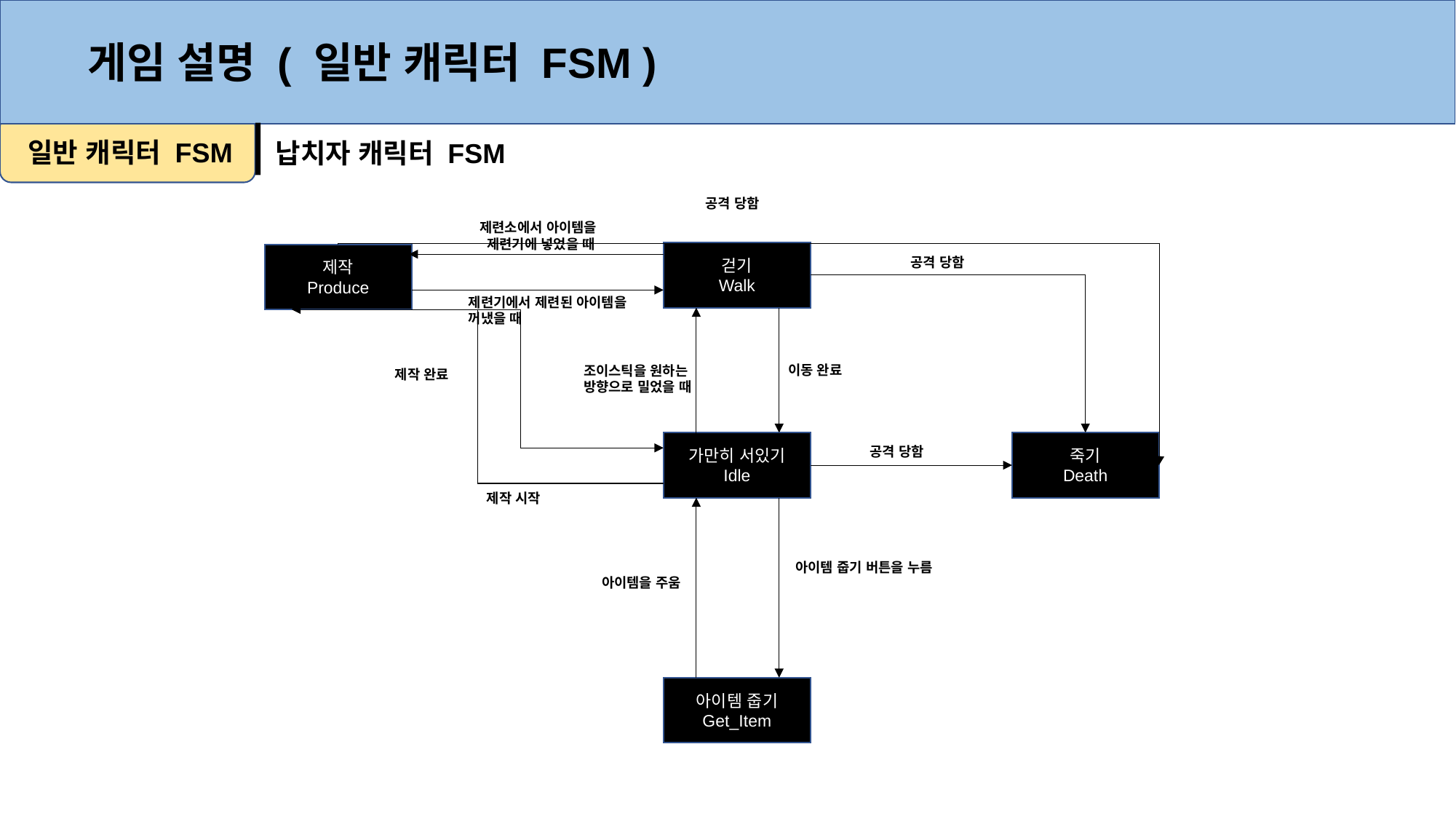

게임 설명 ( 일반 캐릭터 FSM )

일반 캐릭터 FSM
납치자 캐릭터 FSM
공격 당함
제련소에서 아이템을
 제련기에 넣었을 때
걷기
Walk
제작
Produce
공격 당함
제련기에서 제련된 아이템을
꺼냈을 때
이동 완료
조이스틱을 원하는
방향으로 밀었을 때
제작 완료
가만히 서있기
Idle
죽기
Death
공격 당함
제작 시작
아이템 줍기 버튼을 누름
아이템을 주움
아이템 줍기
Get_Item